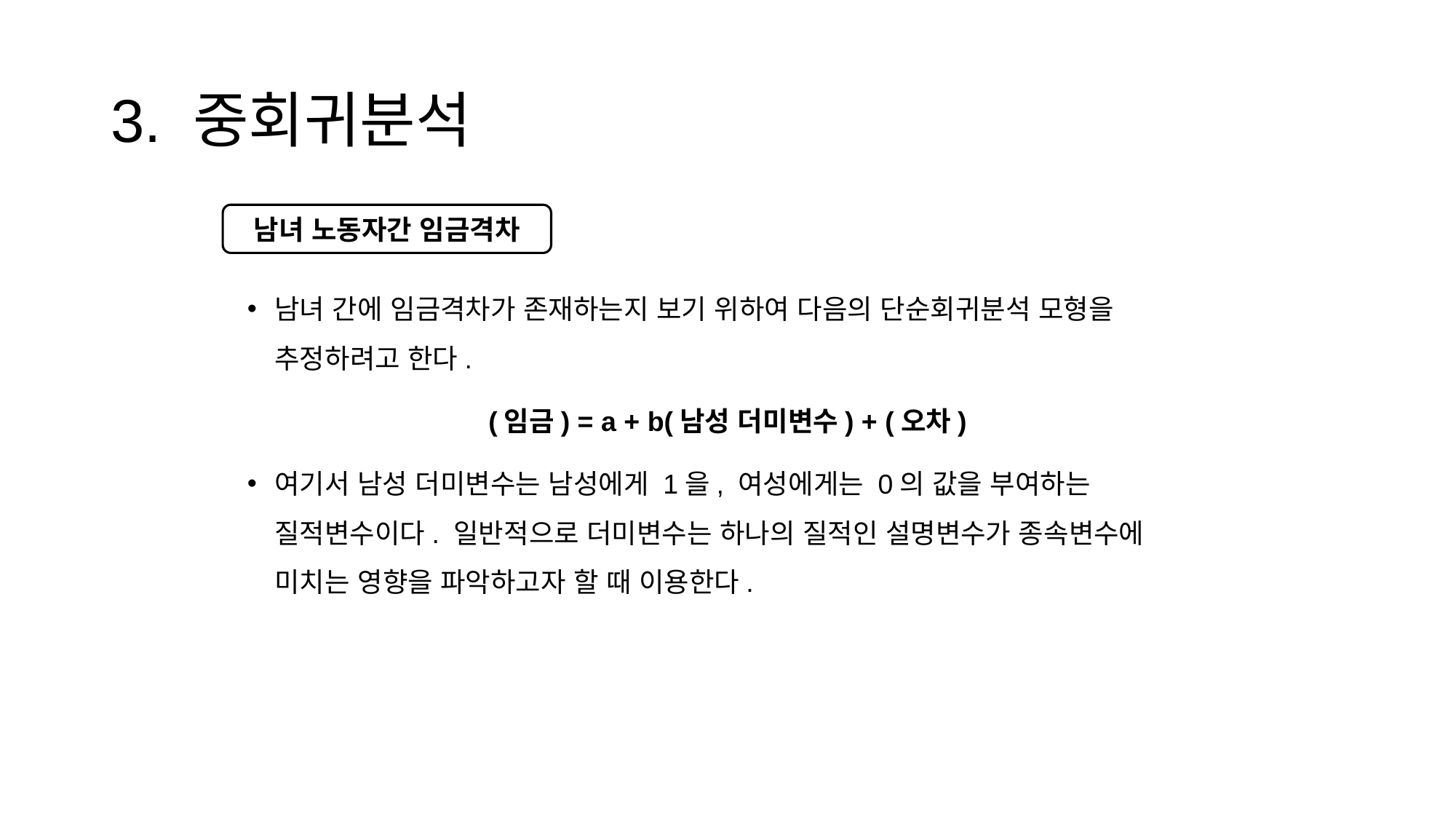

# 3. 중회귀분석

남녀 간에 임금격차가 존재하는지 보기 위하여 다음의 단순회귀분석 모형을 추정하려고 한다.
(임금) = a + b(남성 더미변수) + (오차)
여기서 남성 더미변수는 남성에게 1을, 여성에게는 0의 값을 부여하는 질적변수이다. 일반적으로 더미변수는 하나의 질적인 설명변수가 종속변수에 미치는 영향을 파악하고자 할 때 이용한다.
남녀 노동자간 임금격차